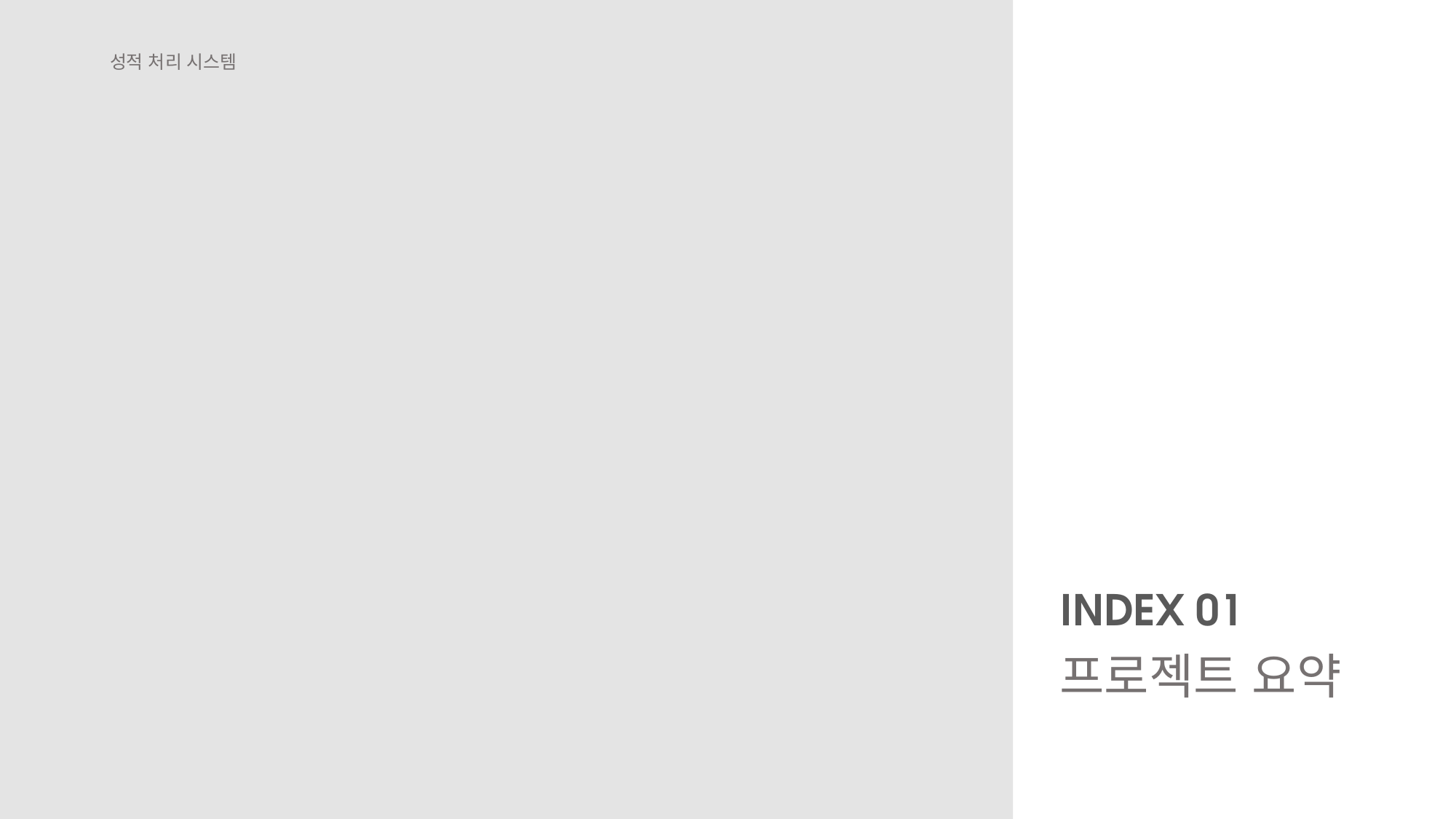

성적 처리 시스템
INDEX 01
프로젝트 요약